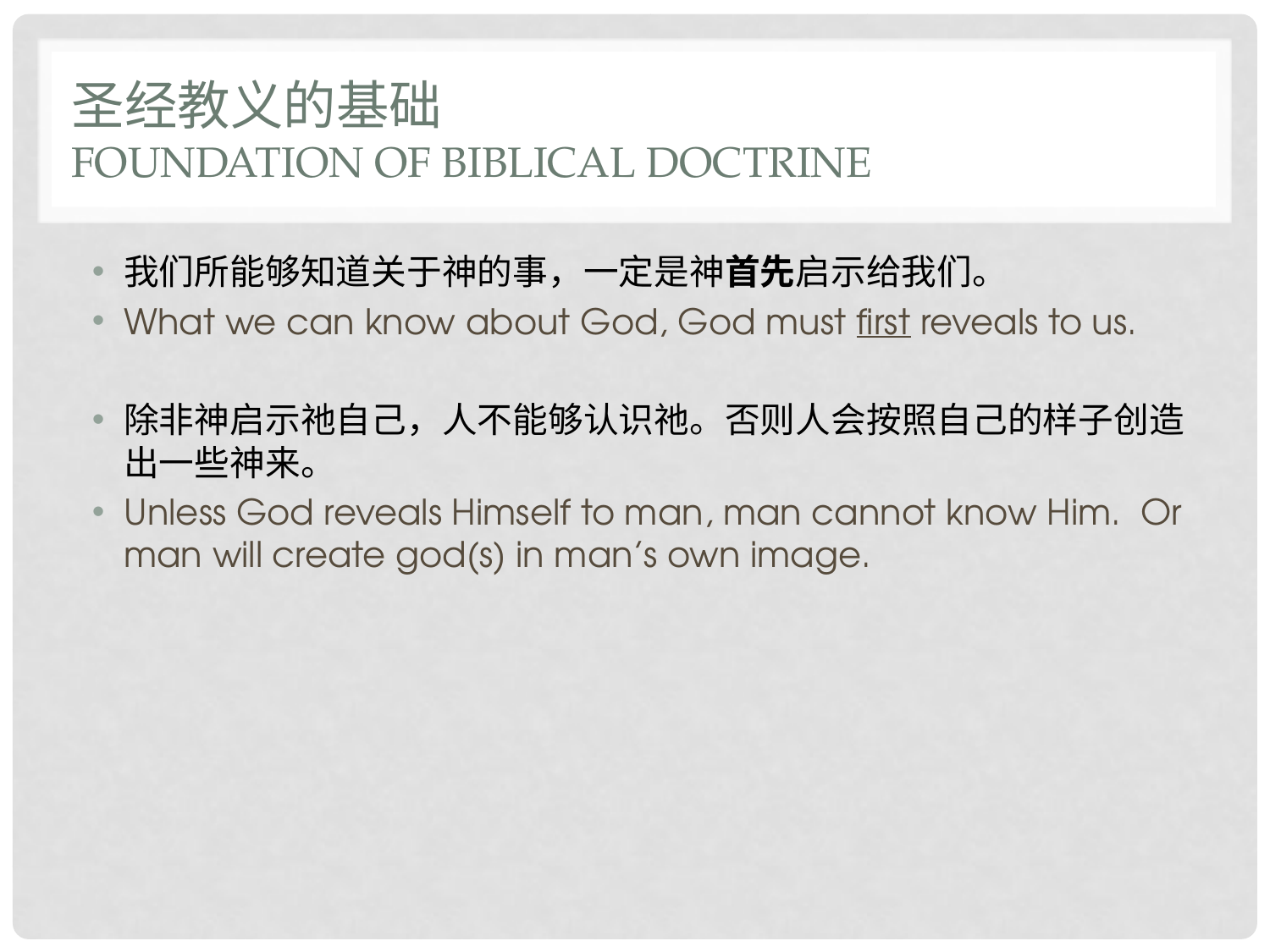

# 圣经教义的基础 Foundation of biblical doctrine
我们所能够知道关于神的事，一定是神首先启示给我们。
What we can know about God, God must first reveals to us.

除非神启示祂自己，人不能够认识祂。否则人会按照自己的样子创造出一些神来。
Unless God reveals Himself to man, man cannot know Him.  Or man will create god(s) in man’s own image.